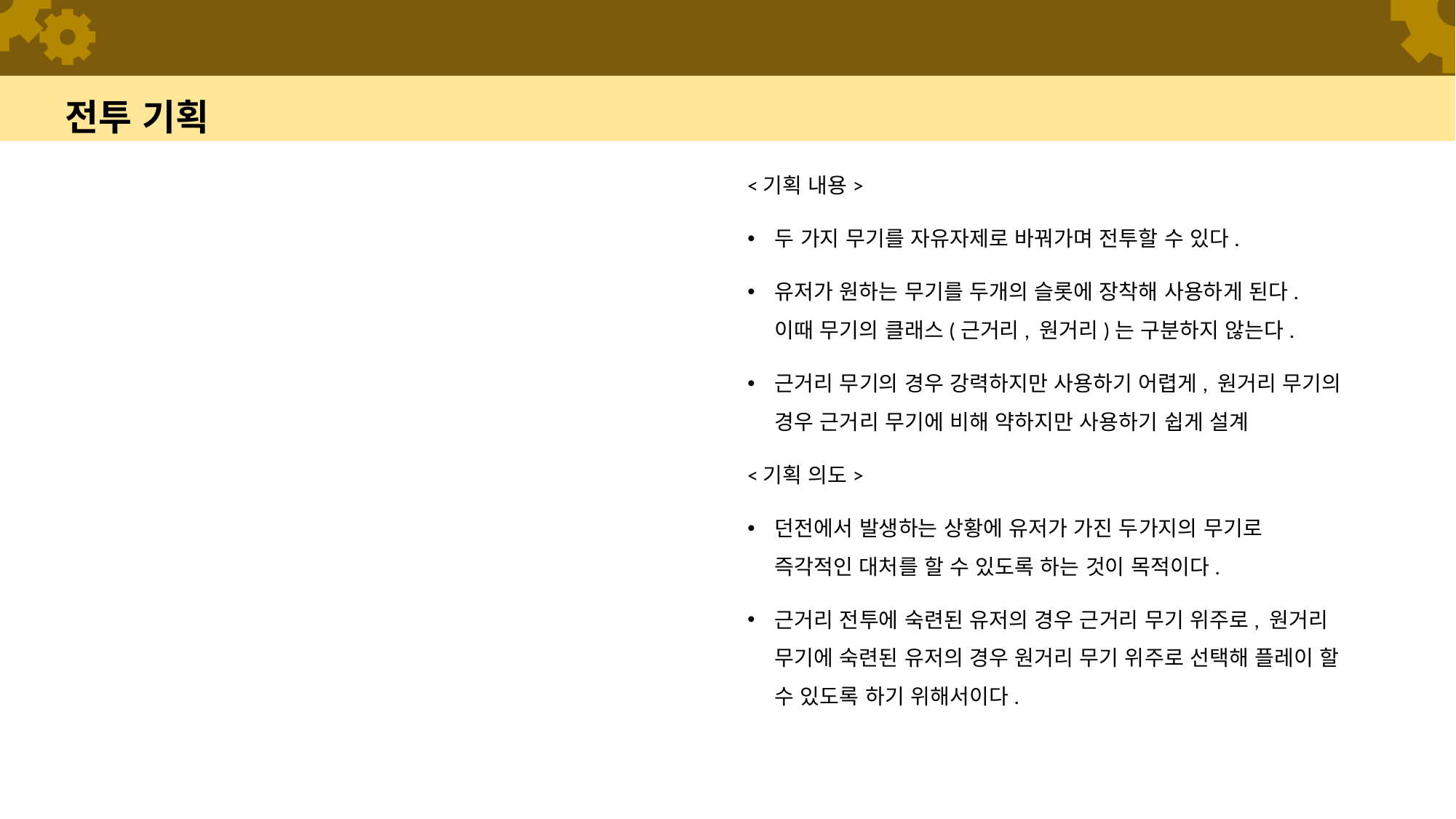

# 전투 기획

<기획 내용>
두 가지 무기를 자유자제로 바꿔가며 전투할 수 있다.
유저가 원하는 무기를 두개의 슬롯에 장착해 사용하게 된다.
이때 무기의 클래스(근거리, 원거리)는 구분하지 않는다.
근거리 무기의 경우 강력하지만 사용하기 어렵게, 원거리 무기의 경우 근거리 무기에 비해 약하지만 사용하기 쉽게 설계
<기획 의도>
던전에서 발생하는 상황에 유저가 가진 두가지의 무기로 즉각적인 대처를 할 수 있도록 하는 것이 목적이다.
근거리 전투에 숙련된 유저의 경우 근거리 무기 위주로, 원거리 무기에 숙련된 유저의 경우 원거리 무기 위주로 선택해 플레이 할 수 있도록 하기 위해서이다.